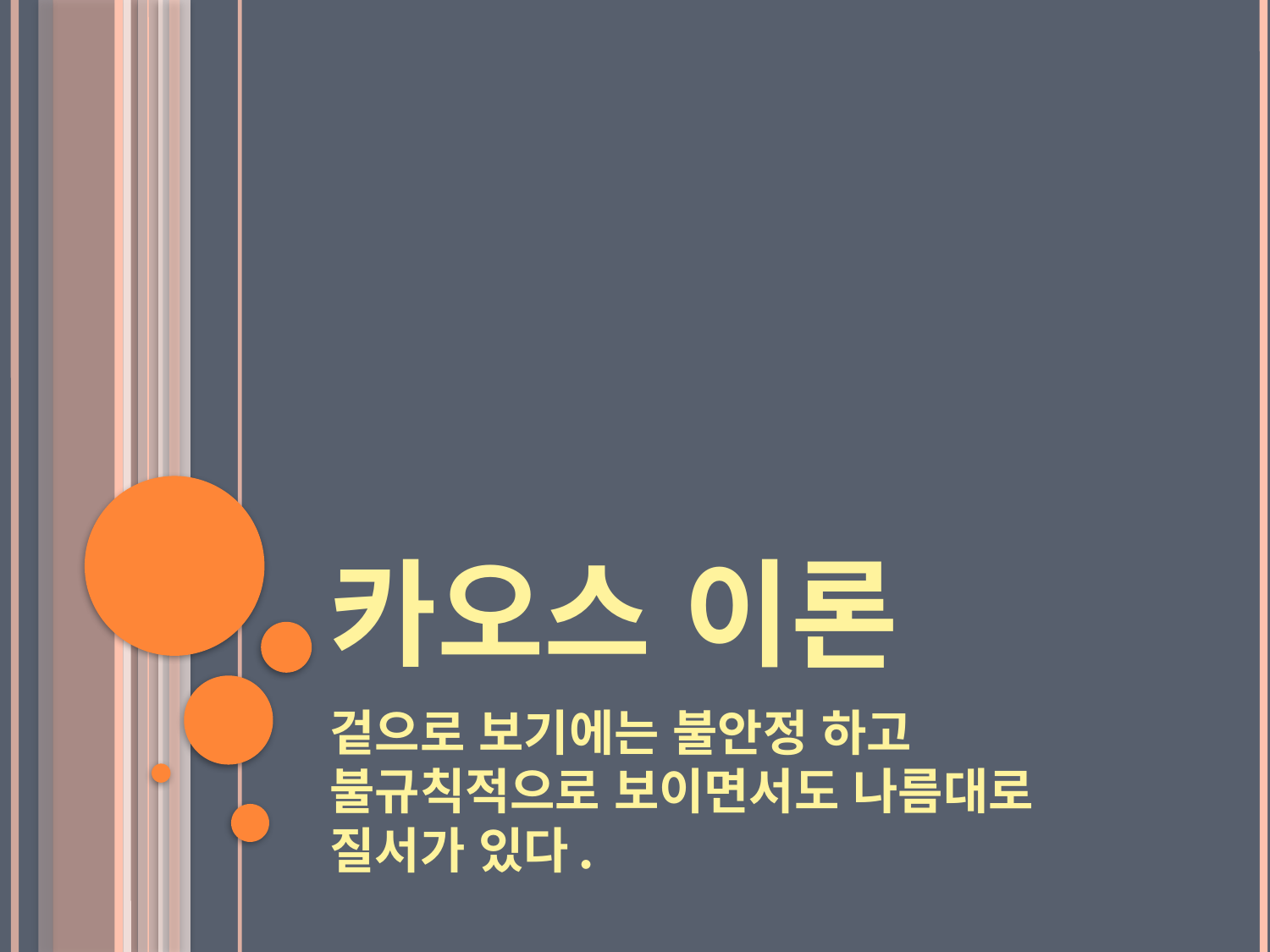

# 카오스 이론
겉으로 보기에는 불안정 하고 불규칙적으로 보이면서도 나름대로 질서가 있다.